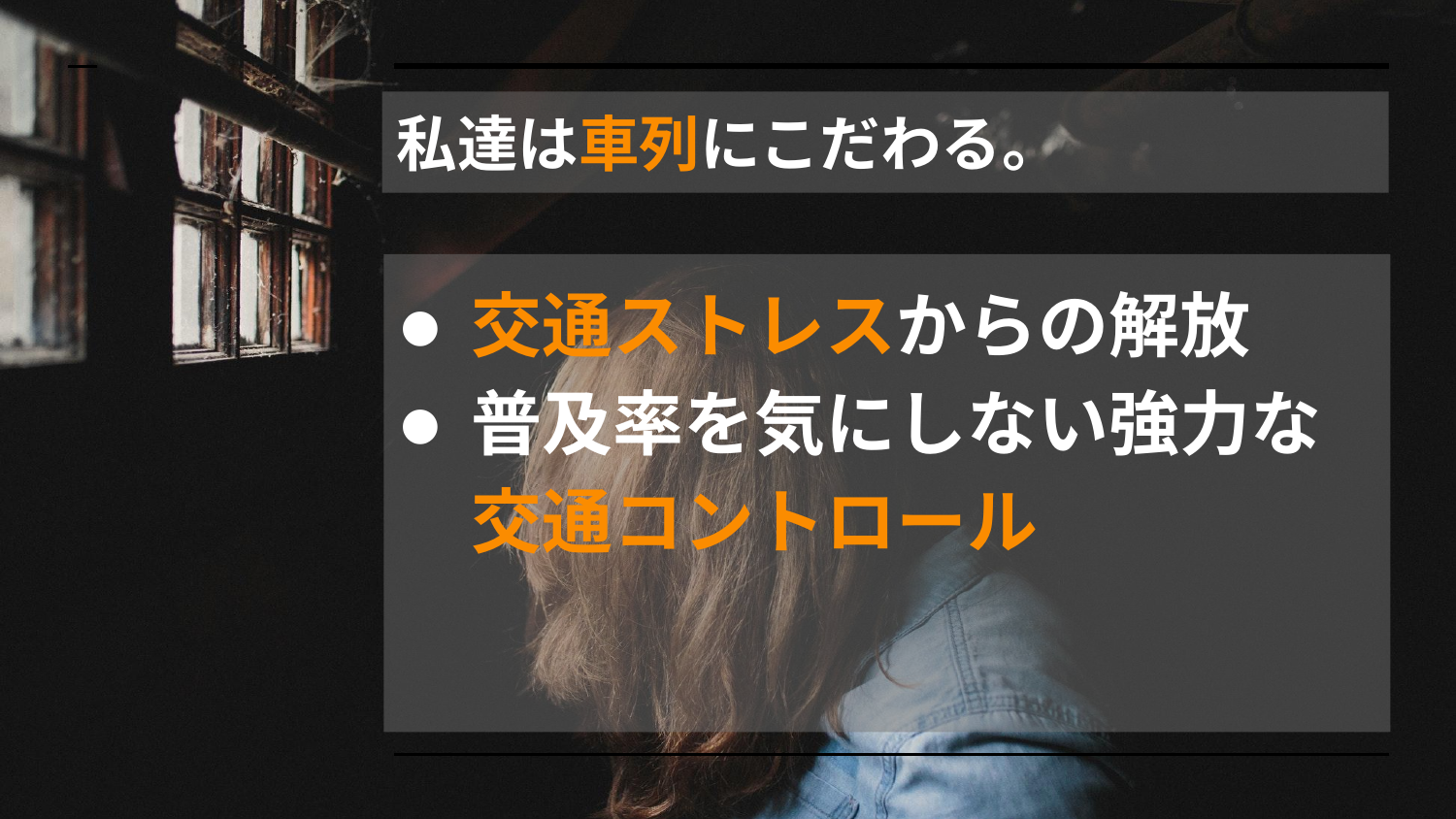

# 私達は車列にこだわる。
交通ストレスからの解放
普及率を気にしない強力な交通コントロール